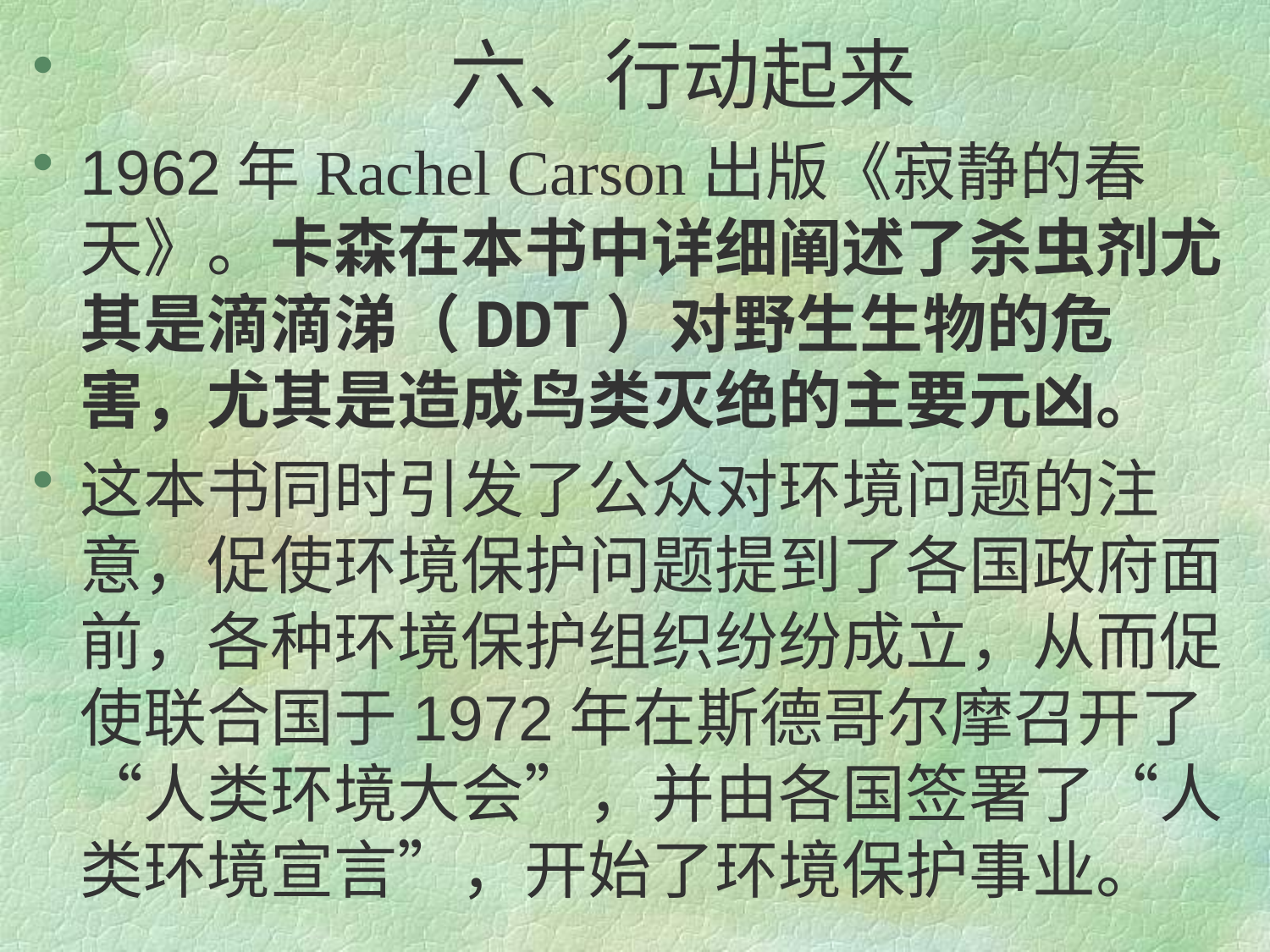

六、行动起来
1962年Rachel Carson出版《寂静的春天》。卡森在本书中详细阐述了杀虫剂尤其是滴滴涕（DDT）对野生生物的危害，尤其是造成鸟类灭绝的主要元凶。
这本书同时引发了公众对环境问题的注意，促使环境保护问题提到了各国政府面前，各种环境保护组织纷纷成立，从而促使联合国于1972年在斯德哥尔摩召开了“人类环境大会”，并由各国签署了“人类环境宣言”，开始了环境保护事业。